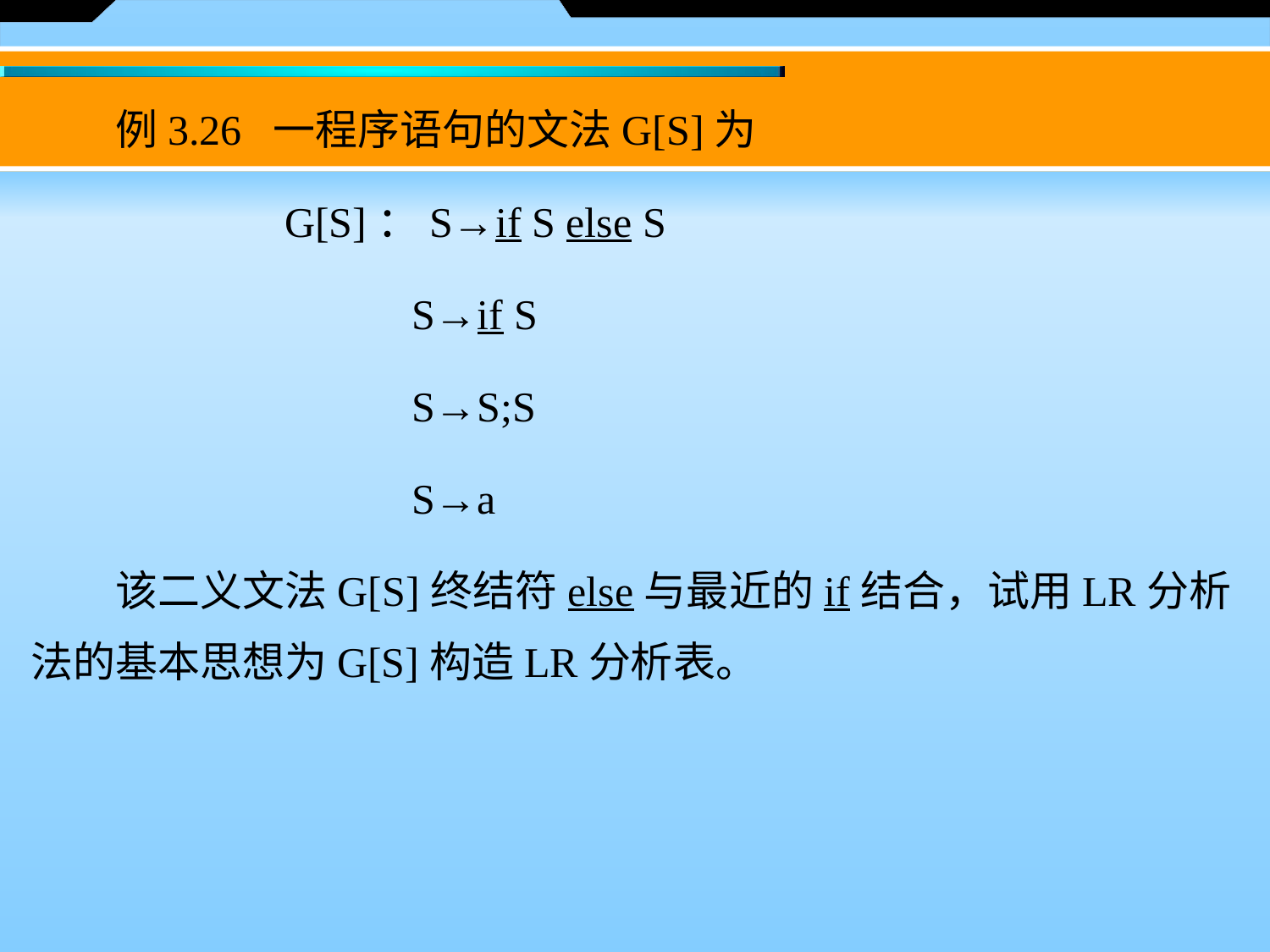

例3.26  一程序语句的文法G[S]为
		G[S]：S→if S else S
			S→if S
			S→S;S
			S→a
　　该二义文法G[S]终结符else与最近的if结合，试用LR分析法的基本思想为G[S]构造LR分析表。